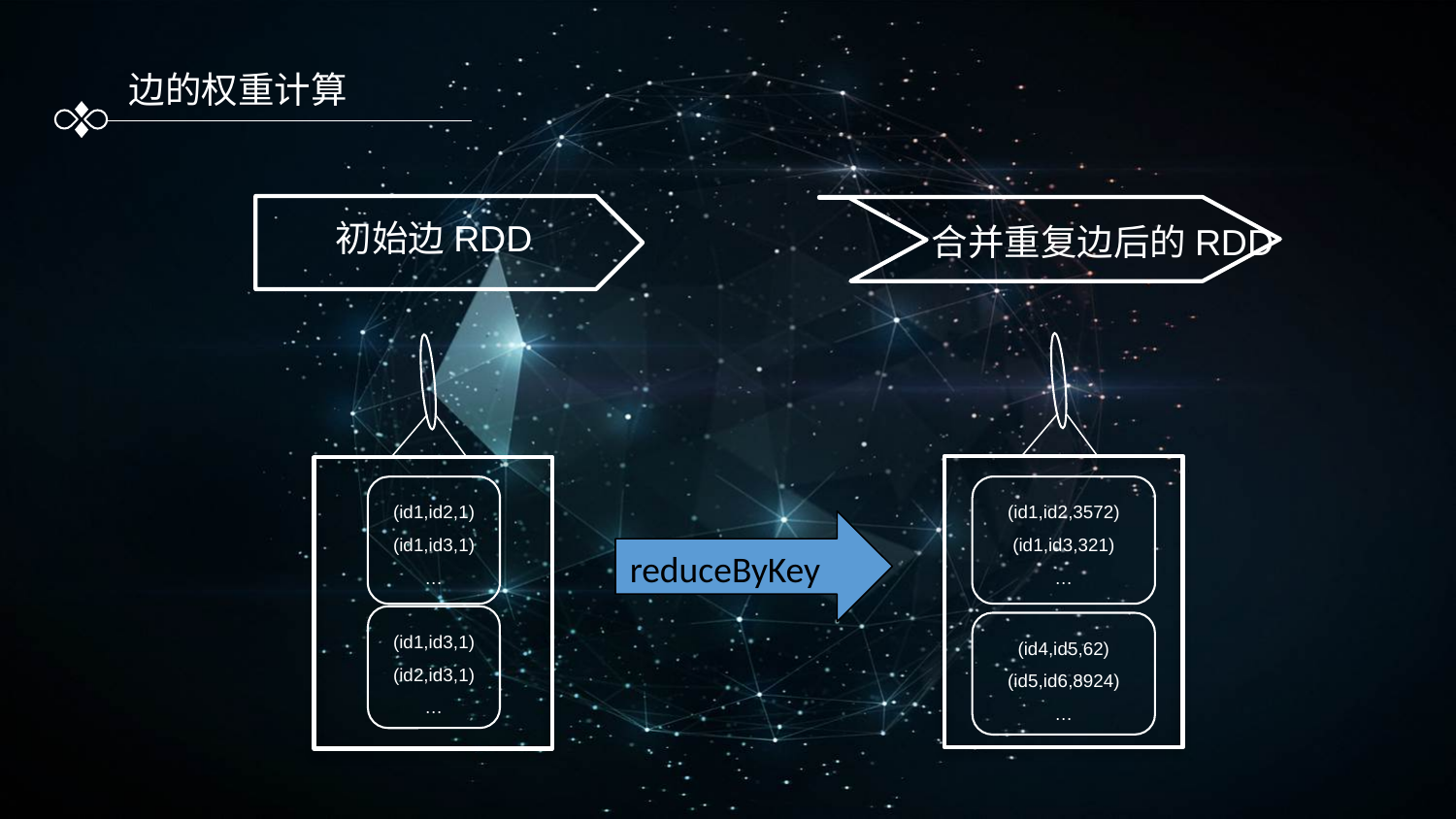

边的权重计算

初始边RDD

合并重复边后的RDD

(id1,id2,3572)
(id1,id3,321)
…
(id1,id2,1)
(id1,id3,1)
…
reduceByKey
(id1,id3,1)
(id2,id3,1)
…
(id4,id5,62)
(id5,id6,8924)
…